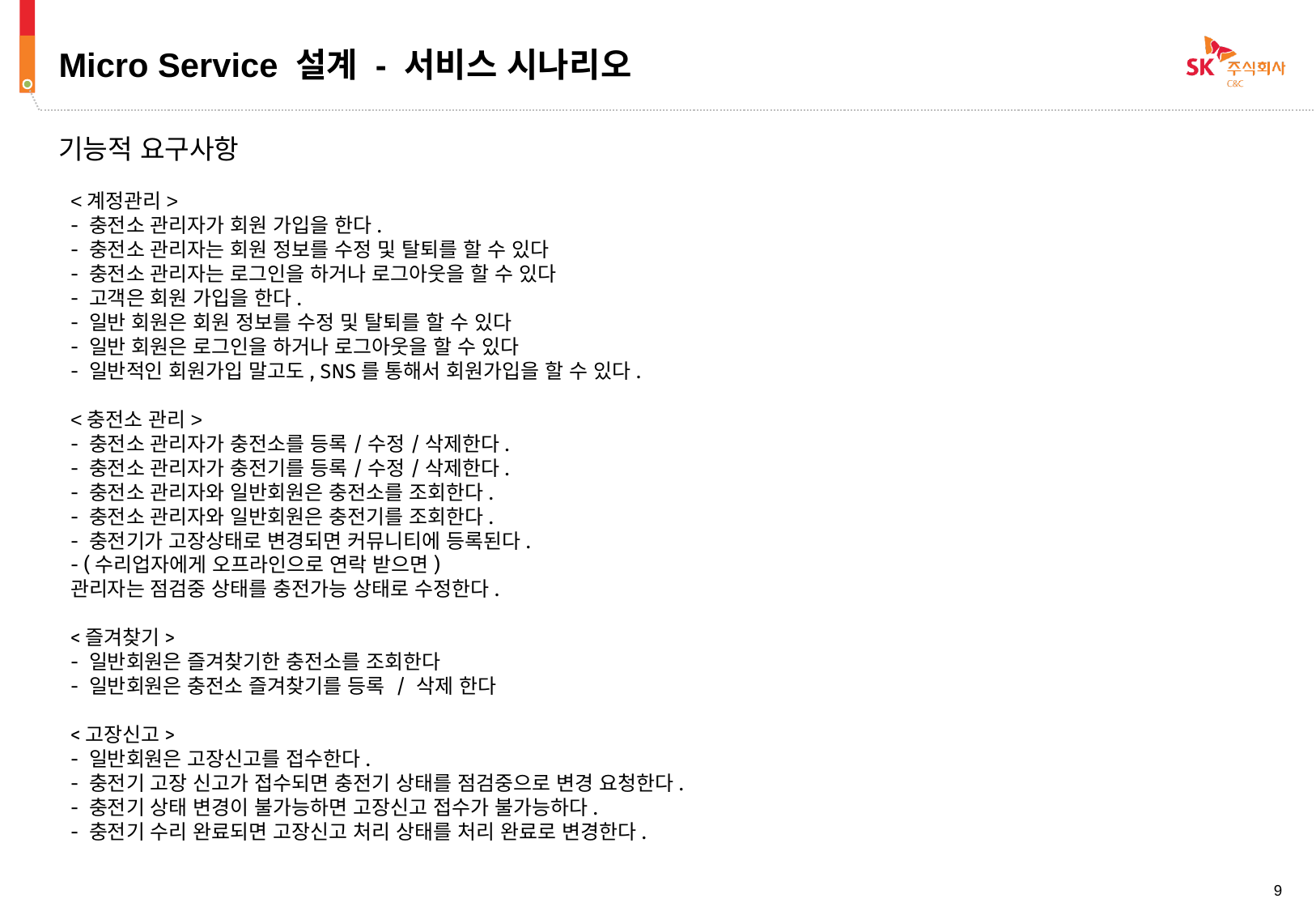

Micro Service 설계 - 서비스 시나리오
기능적 요구사항
<계정관리>
- 충전소 관리자가 회원 가입을 한다.
- 충전소 관리자는 회원 정보를 수정 및 탈퇴를 할 수 있다
- 충전소 관리자는 로그인을 하거나 로그아웃을 할 수 있다
- 고객은 회원 가입을 한다.
- 일반 회원은 회원 정보를 수정 및 탈퇴를 할 수 있다
- 일반 회원은 로그인을 하거나 로그아웃을 할 수 있다
- 일반적인 회원가입 말고도, SNS를 통해서 회원가입을 할 수 있다.

<충전소 관리>
- 충전소 관리자가 충전소를 등록/수정/삭제한다.
- 충전소 관리자가 충전기를 등록/수정/삭제한다.
- 충전소 관리자와 일반회원은 충전소를 조회한다.
- 충전소 관리자와 일반회원은 충전기를 조회한다.
- 충전기가 고장상태로 변경되면 커뮤니티에 등록된다.
- (수리업자에게 오프라인으로 연락 받으면)
관리자는 점검중 상태를 충전가능 상태로 수정한다.

<즐겨찾기>
- 일반회원은 즐겨찾기한 충전소를 조회한다
- 일반회원은 충전소 즐겨찾기를 등록 / 삭제 한다

<고장신고>
- 일반회원은 고장신고를 접수한다.
- 충전기 고장 신고가 접수되면 충전기 상태를 점검중으로 변경 요청한다.
- 충전기 상태 변경이 불가능하면 고장신고 접수가 불가능하다.
- 충전기 수리 완료되면 고장신고 처리 상태를 처리 완료로 변경한다.